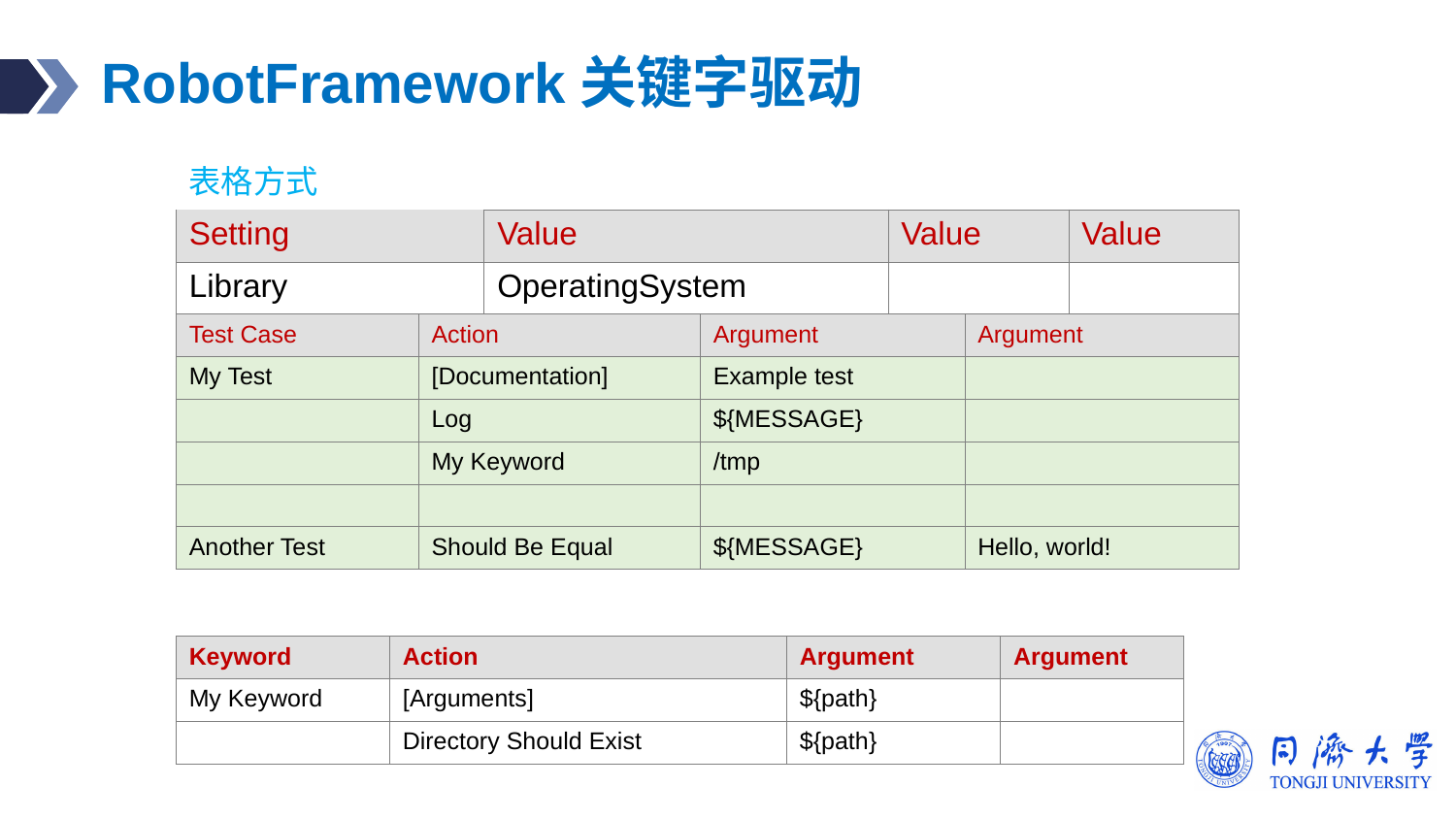

# RobotFramework关键字驱动
| 表格方式 |  |  |  |
| --- | --- | --- | --- |
| Setting | Value | Value | Value |
| Library | OperatingSystem |  |  |
|  |  |  |  |
| Test Case | Action | Argument | Argument |
| --- | --- | --- | --- |
| My Test | [Documentation] | Example test |  |
|  | Log | ${MESSAGE} |  |
|  | My Keyword | /tmp |  |
|  |  |  |  |
| Another Test | Should Be Equal | ${MESSAGE} | Hello, world! |

| Keyword | Action | Argument | Argument |
| --- | --- | --- | --- |
| My Keyword | [Arguments] | ${path} |  |
|  | Directory Should Exist | ${path} |  |